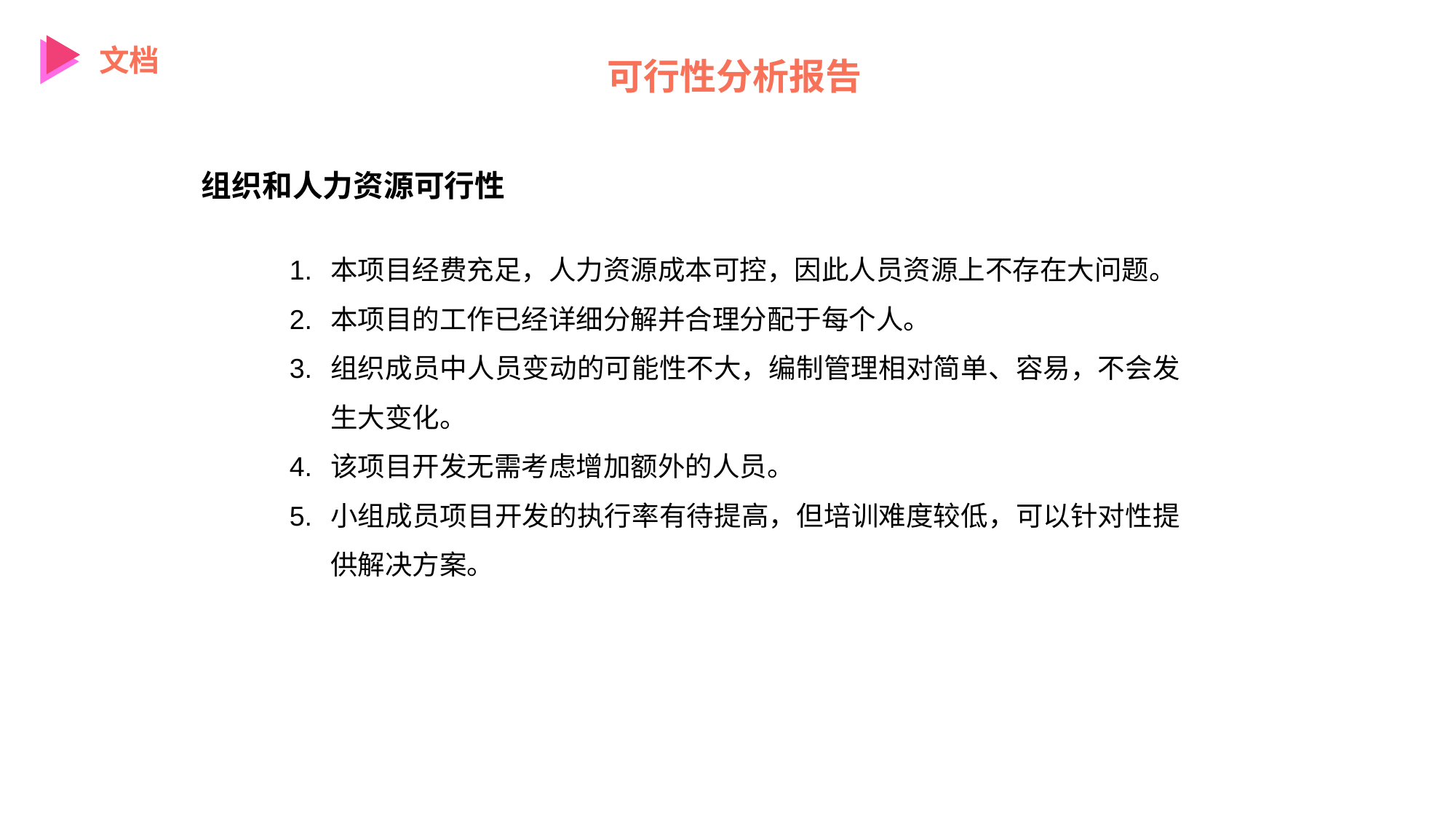

文档
可行性分析报告
组织和人力资源可行性
本项目经费充足，人力资源成本可控，因此人员资源上不存在大问题。
本项目的工作已经详细分解并合理分配于每个人。
组织成员中人员变动的可能性不大，编制管理相对简单、容易，不会发生大变化。
该项目开发无需考虑增加额外的人员。
小组成员项目开发的执行率有待提高，但培训难度较低，可以针对性提供解决方案。